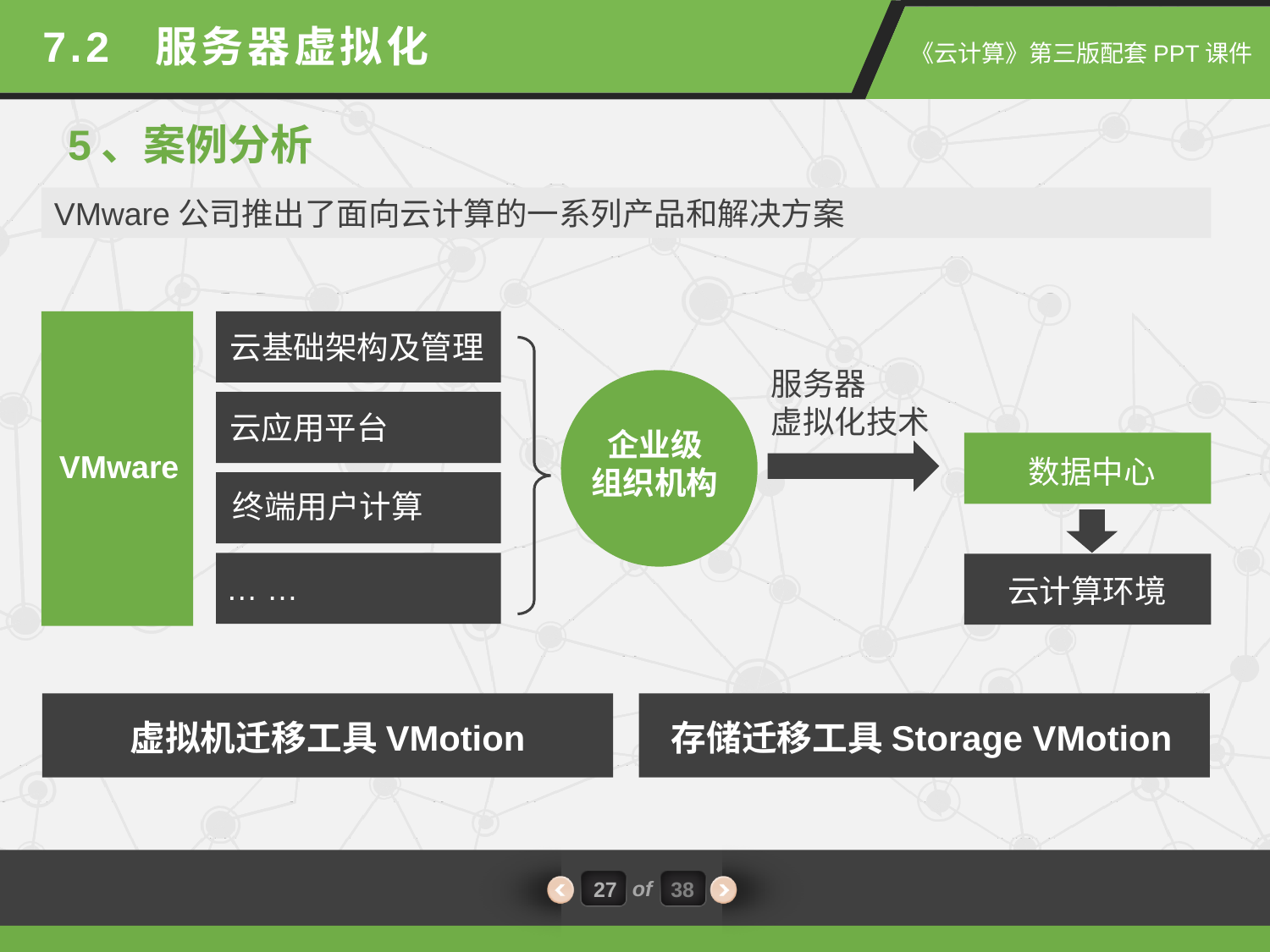

7.2  服务器虚拟化
5、案例分析
VMware公司推出了面向云计算的一系列产品和解决方案

云基础架构及管理

服务器
虚拟化技术

企业级
组织机构

云应用平台

VMware

数据中心

终端用户计算

… …
云计算环境

虚拟机迁移工具VMotion
存储迁移工具Storage VMotion
27